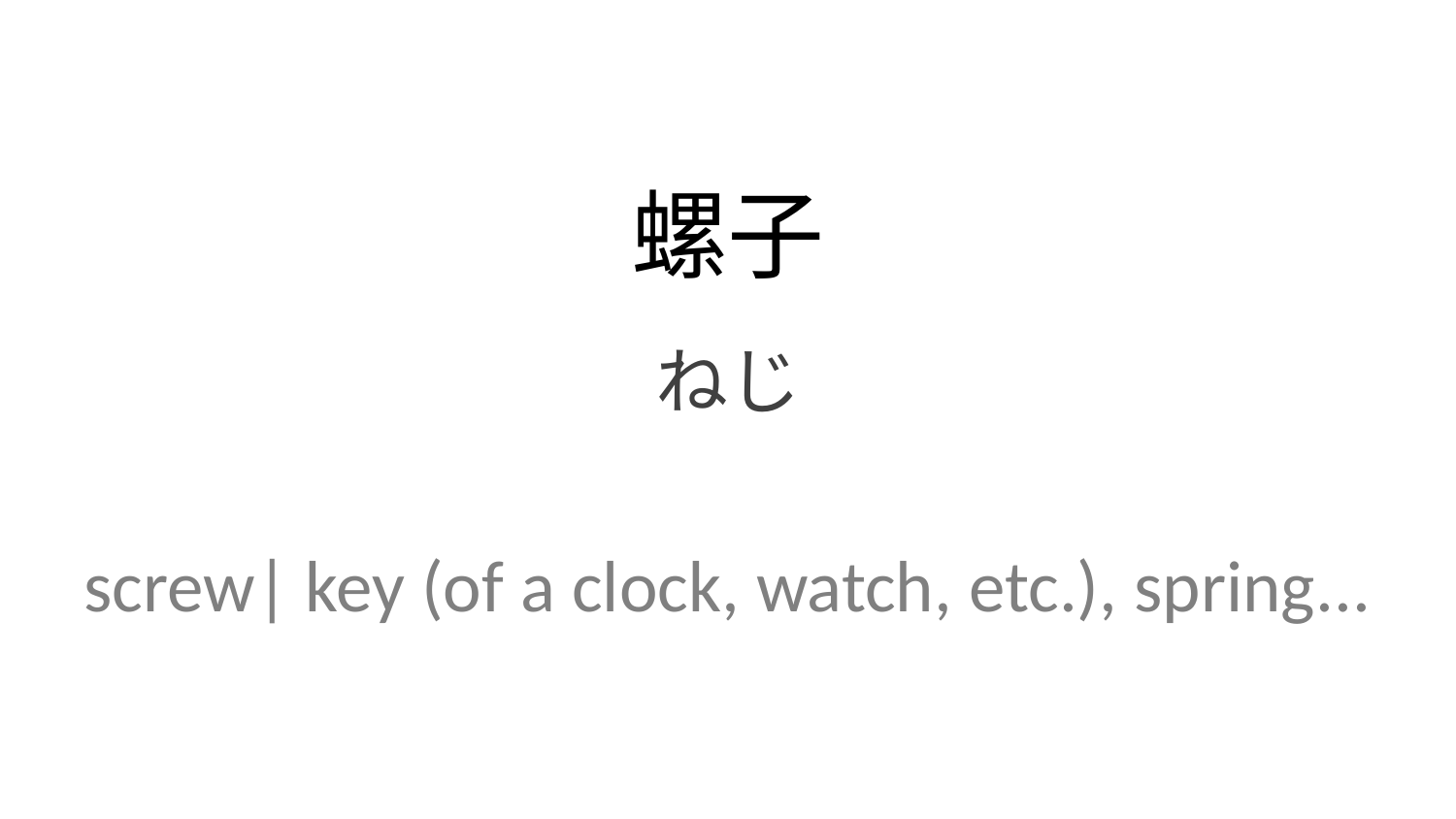

螺子

ねじ
screw| key (of a clock, watch, etc.), spring...